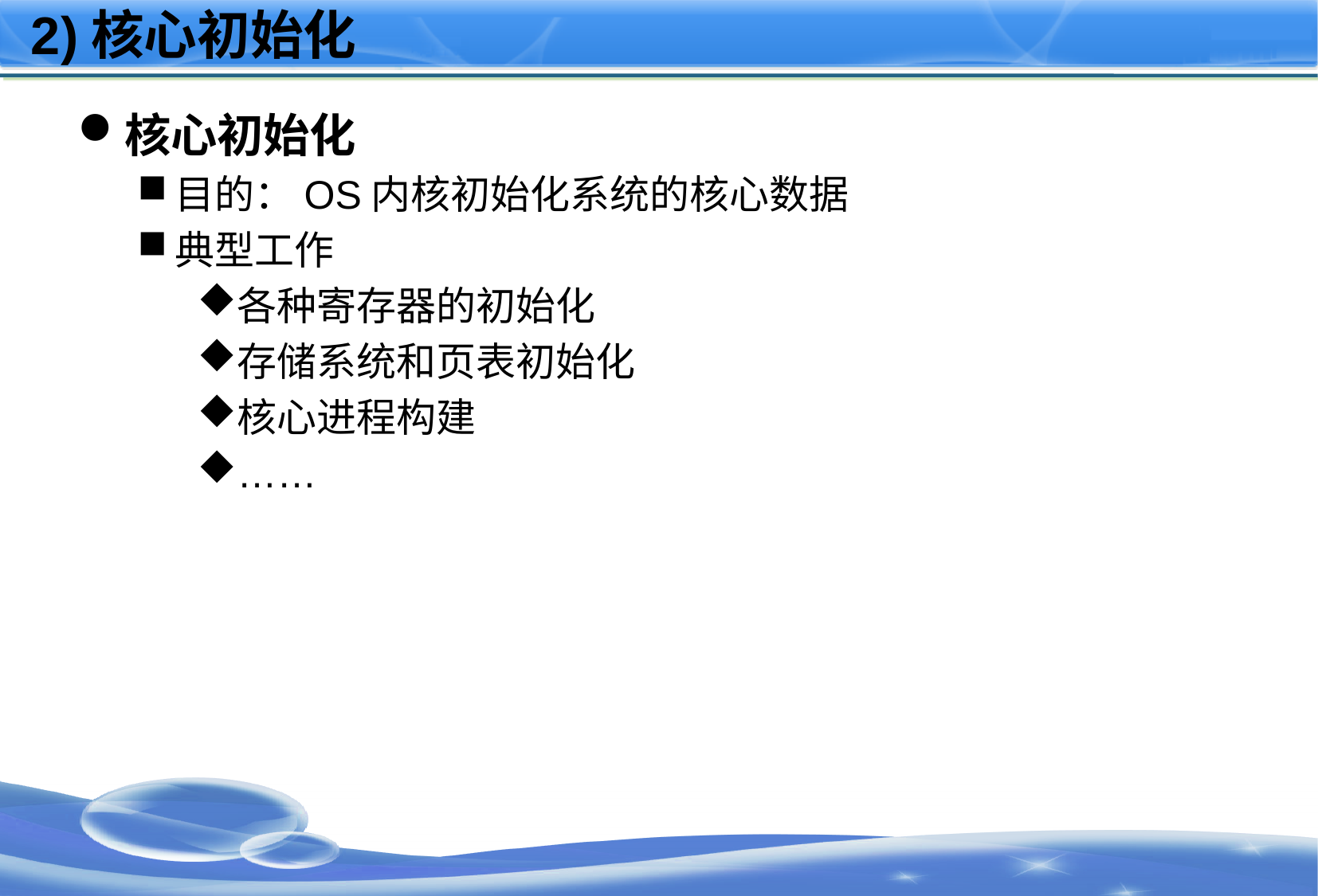

# 2)核心初始化
核心初始化
目的：OS内核初始化系统的核心数据
典型工作
各种寄存器的初始化
存储系统和页表初始化
核心进程构建
……